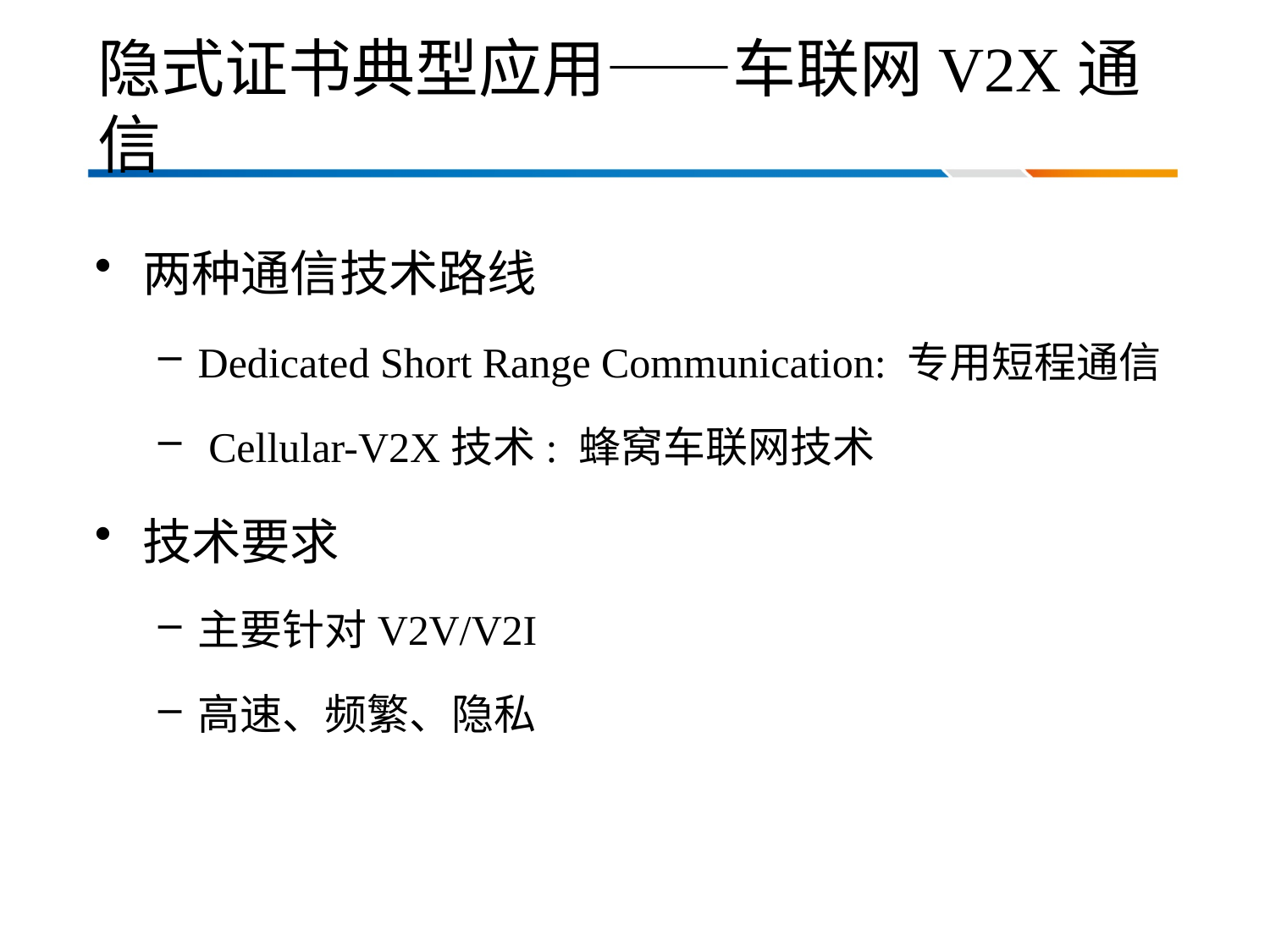

# 隐式证书典型应用——车联网V2X通信
两种通信技术路线
Dedicated Short Range Communication: 专用短程通信
 Cellular-V2X技术: 蜂窝车联网技术
技术要求
主要针对V2V/V2I
高速、频繁、隐私